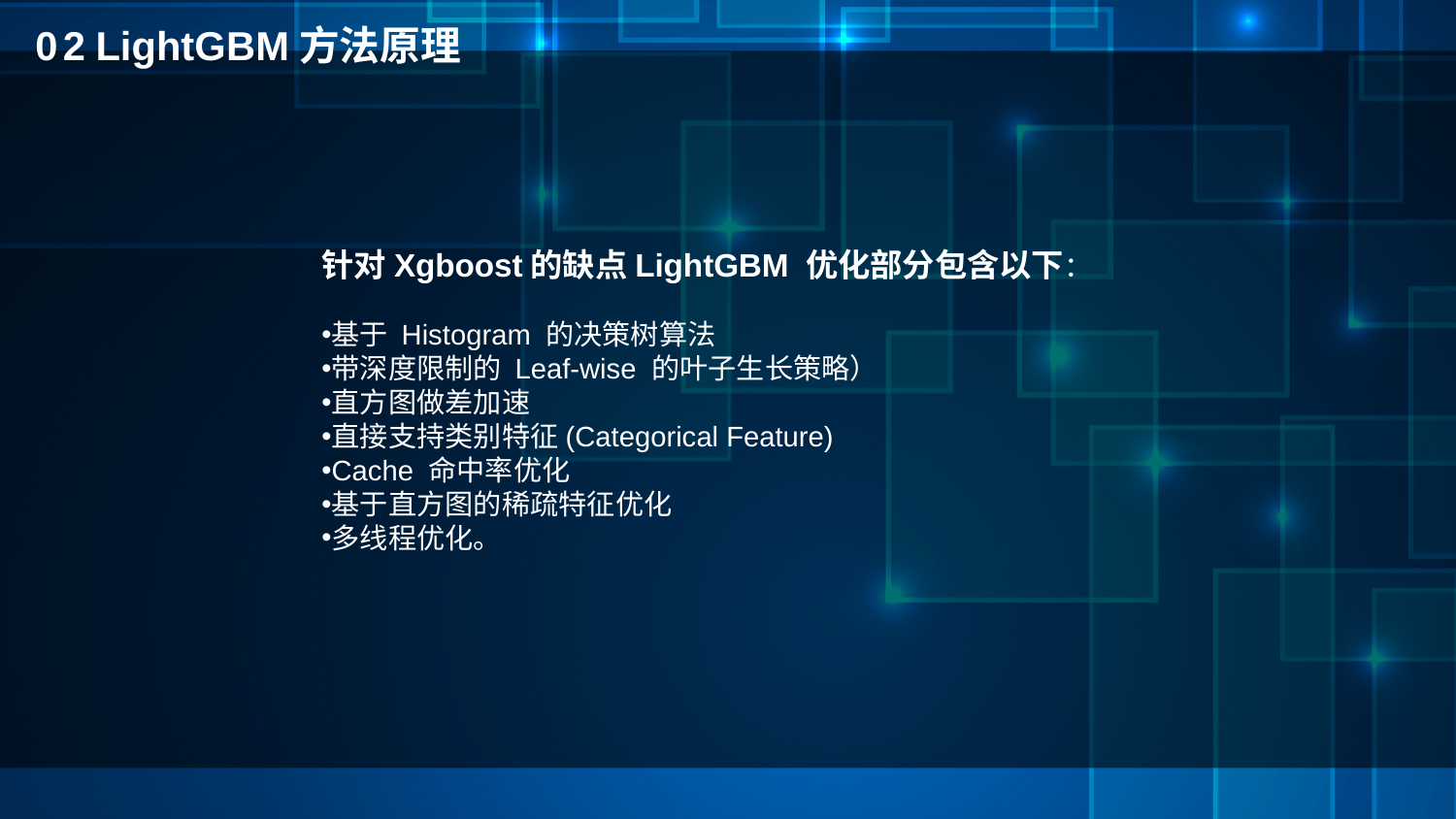

0 2  LightGBM方法原理
针对Xgboost的缺点LightGBM 优化部分包含以下：

基于 Histogram 的决策树算法
带深度限制的 Leaf-wise 的叶子生长策略）
直方图做差加速
直接支持类别特征(Categorical Feature)
Cache 命中率优化
基于直方图的稀疏特征优化
多线程优化。